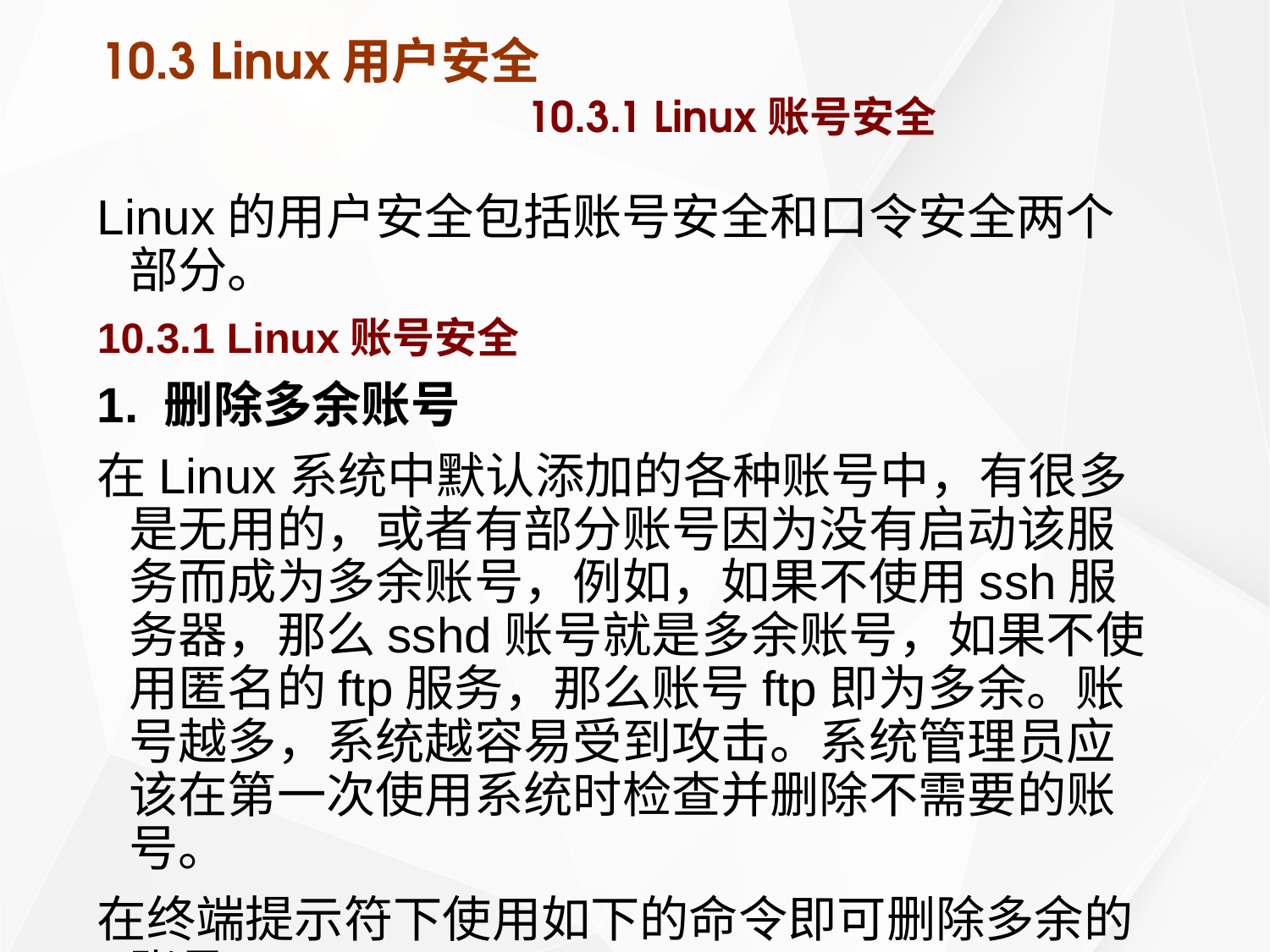

# 10.3 Linux用户安全 10.3.1 Linux账号安全
Linux的用户安全包括账号安全和口令安全两个部分。
10.3.1 Linux账号安全
1. 删除多余账号
在Linux系统中默认添加的各种账号中，有很多是无用的，或者有部分账号因为没有启动该服务而成为多余账号，例如，如果不使用ssh服务器，那么sshd账号就是多余账号，如果不使用匿名的ftp服务，那么账号ftp即为多余。账号越多，系统越容易受到攻击。系统管理员应该在第一次使用系统时检查并删除不需要的账号。
在终端提示符下使用如下的命令即可删除多余的账号。
[root@myhost root]# userdel mail
     ←如果没有使用sendmail服务器，删除该用户
在没有开启相应的服务的时候，如下的账号都可以删除：adm、lp、sync、halt、mail、mailnull、games、news、sshd、gopher、uucp、ftp、operator、named等。